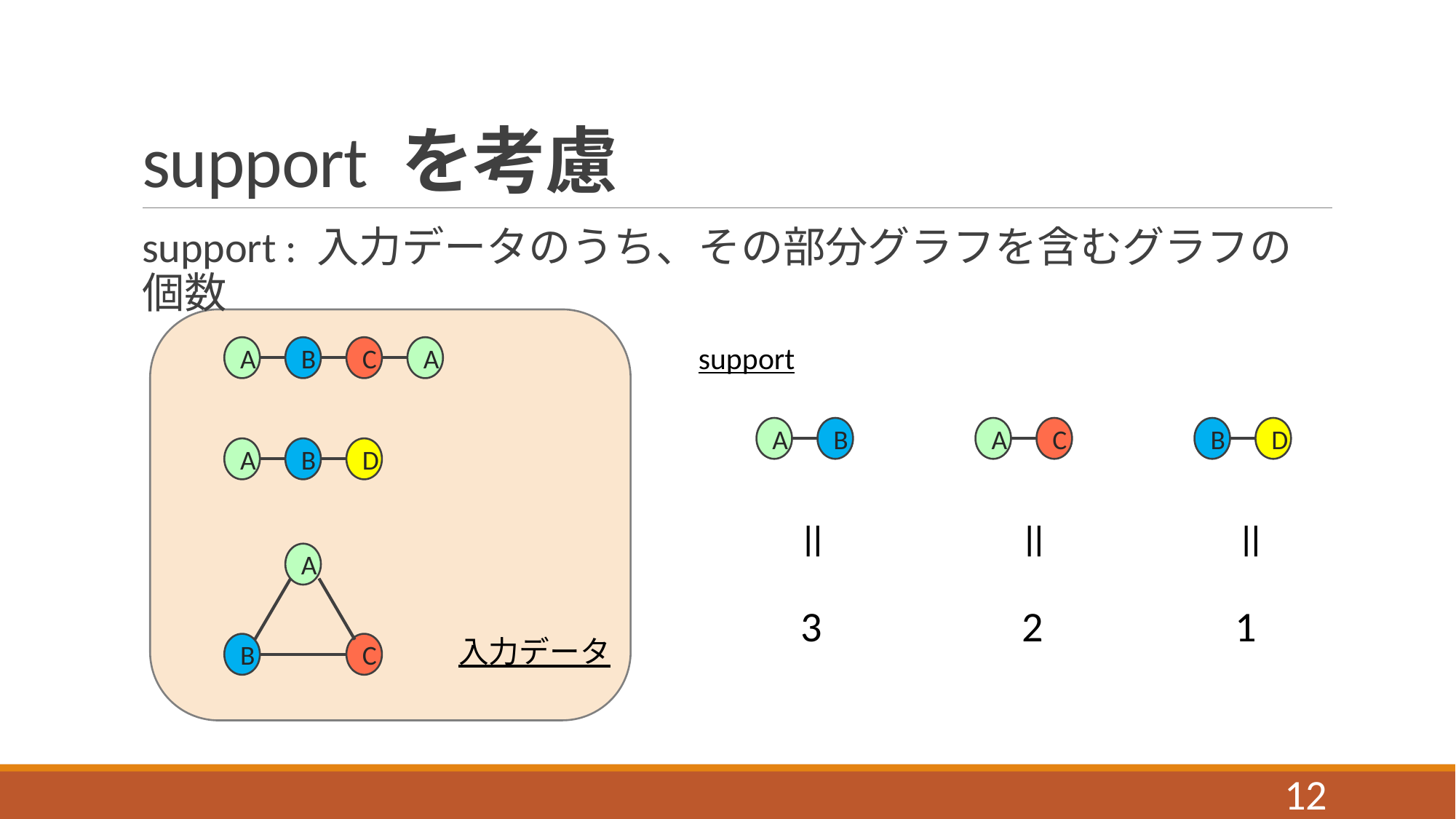

# support を考慮
support : 入力データのうち、その部分グラフを含むグラフの個数

support
A
B
C
A
A
B
A
C
B
D
A
B
D
＝
＝
＝
A
B
C
3
2
1
入力データ
12